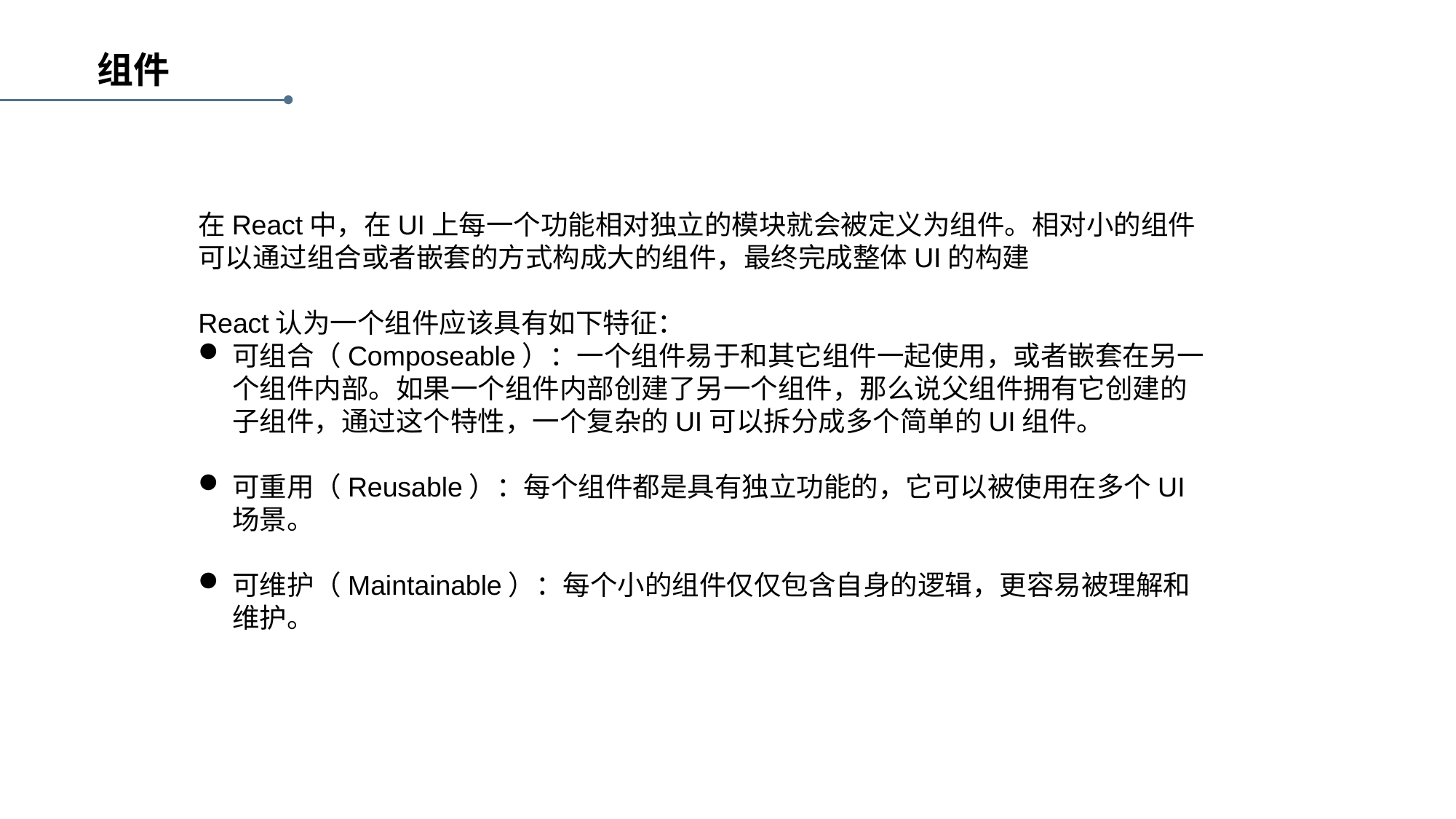

组件
在React中，在UI上每一个功能相对独立的模块就会被定义为组件。相对小的组件可以通过组合或者嵌套的方式构成大的组件，最终完成整体UI的构建

React认为一个组件应该具有如下特征：
可组合（Composeable）：一个组件易于和其它组件一起使用，或者嵌套在另一个组件内部。如果一个组件内部创建了另一个组件，那么说父组件拥有它创建的子组件，通过这个特性，一个复杂的UI可以拆分成多个简单的UI组件。

可重用（Reusable）：每个组件都是具有独立功能的，它可以被使用在多个UI场景。

可维护（Maintainable）：每个小的组件仅仅包含自身的逻辑，更容易被理解和维护。